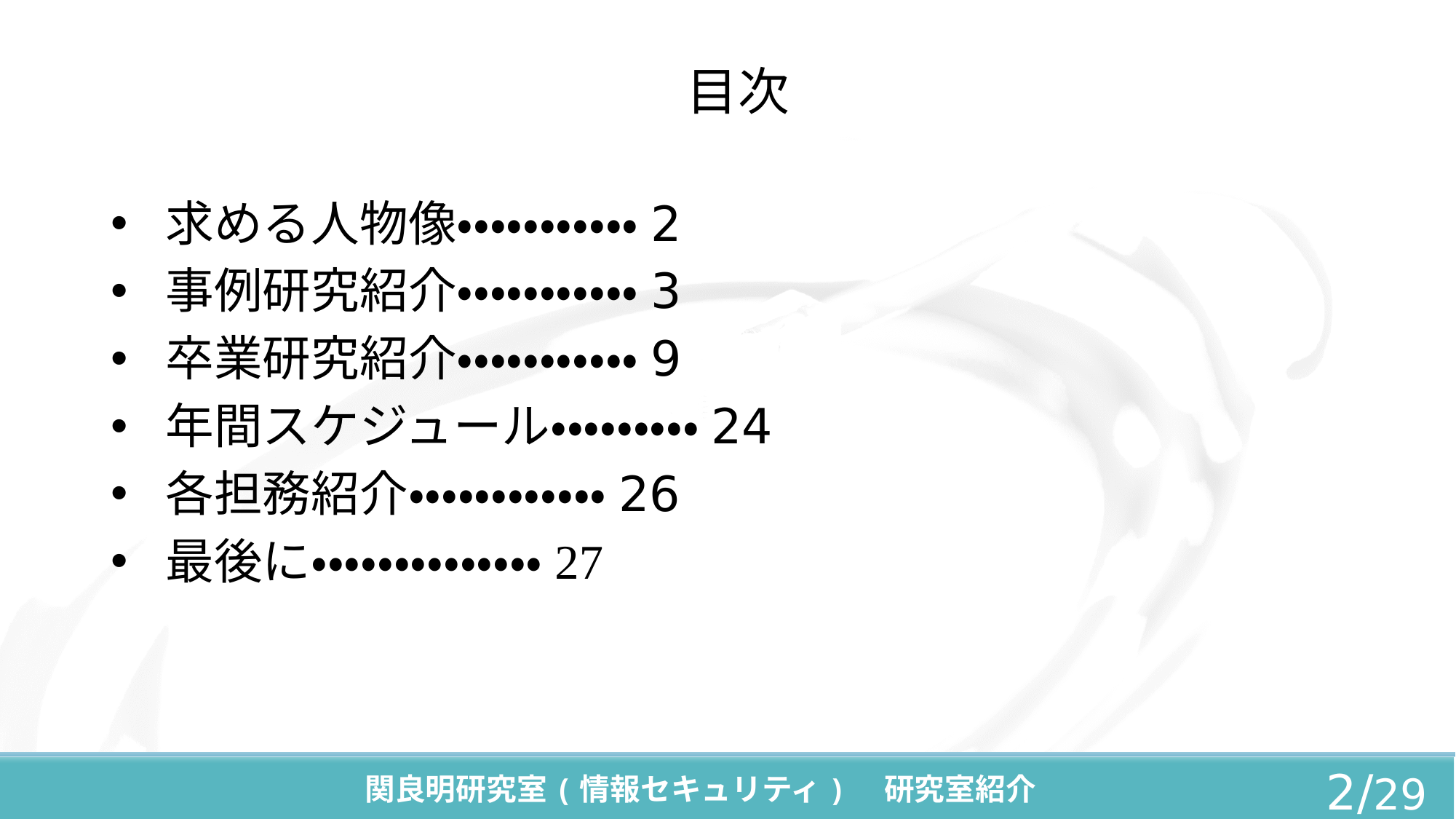

# 目次
求める人物像・・・・・・・・・・・2
事例研究紹介・・・・・・・・・・・3
卒業研究紹介・・・・・・・・・・・9
年間スケジュール・・・・・・・・・24
各担務紹介・・・・・・・・・・・・26
最後に・・・・・・・・・・・・・・27